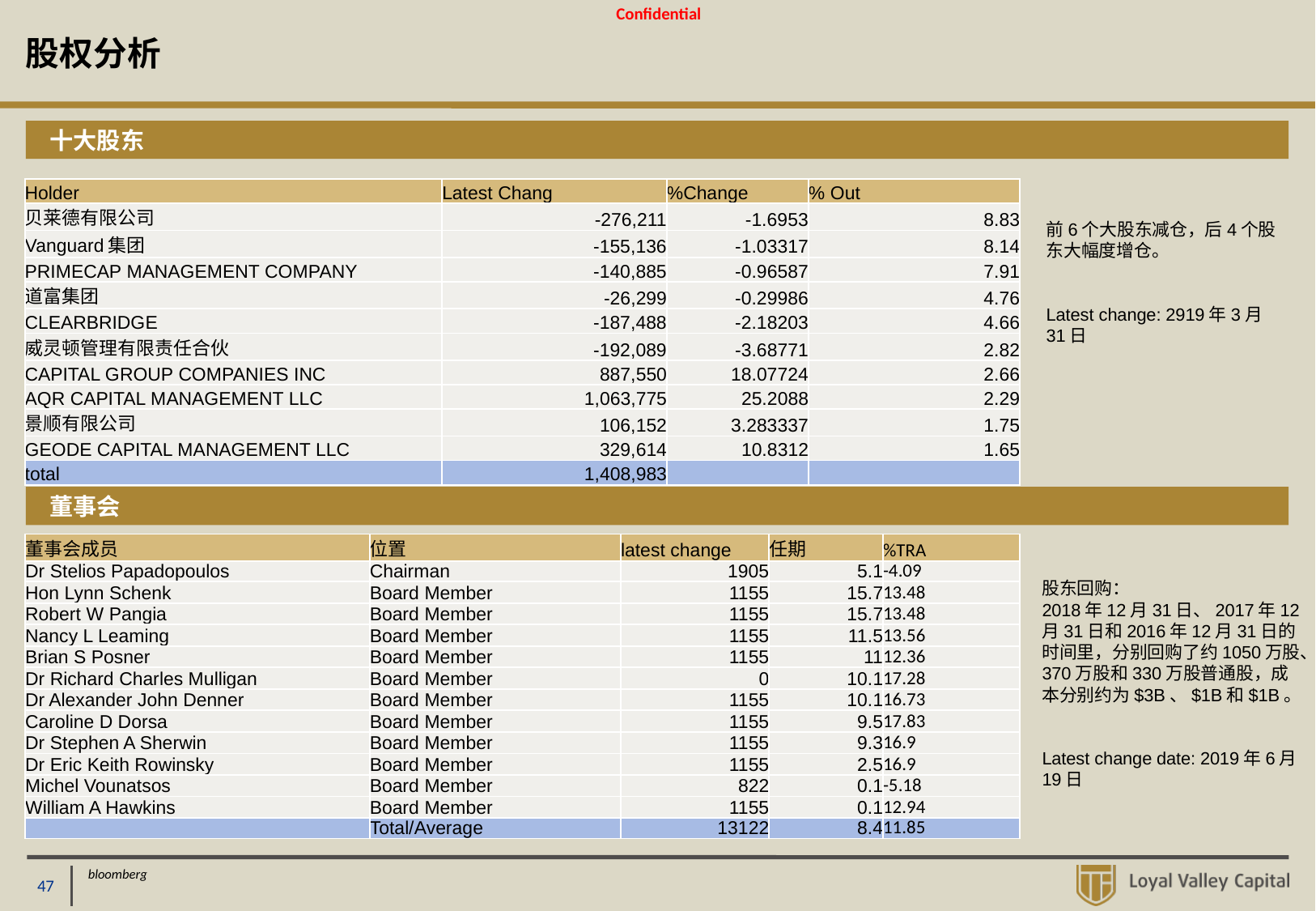

# 股权分析
十大股东
| Holder | Latest Chang | %Change | % Out |
| --- | --- | --- | --- |
| 贝莱德有限公司 | -276,211 | -1.6953 | 8.83 |
| Vanguard集团 | -155,136 | -1.03317 | 8.14 |
| PRIMECAP MANAGEMENT COMPANY | -140,885 | -0.96587 | 7.91 |
| 道富集团 | -26,299 | -0.29986 | 4.76 |
| CLEARBRIDGE | -187,488 | -2.18203 | 4.66 |
| 威灵顿管理有限责任合伙 | -192,089 | -3.68771 | 2.82 |
| CAPITAL GROUP COMPANIES INC | 887,550 | 18.07724 | 2.66 |
| AQR CAPITAL MANAGEMENT LLC | 1,063,775 | 25.2088 | 2.29 |
| 景顺有限公司 | 106,152 | 3.283337 | 1.75 |
| GEODE CAPITAL MANAGEMENT LLC | 329,614 | 10.8312 | 1.65 |
| total | 1,408,983 |  |  |
前6个大股东减仓，后4个股东大幅度增仓。

Latest change: 2919年3月31日
董事会
| 董事会成员 | 位置 | latest change | 任期 | %TRA |
| --- | --- | --- | --- | --- |
| Dr Stelios Papadopoulos | Chairman | 1905 | 5.1 | -4.09 |
| Hon Lynn Schenk | Board Member | 1155 | 15.7 | 13.48 |
| Robert W Pangia | Board Member | 1155 | 15.7 | 13.48 |
| Nancy L Leaming | Board Member | 1155 | 11.5 | 13.56 |
| Brian S Posner | Board Member | 1155 | 11 | 12.36 |
| Dr Richard Charles Mulligan | Board Member | 0 | 10.1 | 17.28 |
| Dr Alexander John Denner | Board Member | 1155 | 10.1 | 16.73 |
| Caroline D Dorsa | Board Member | 1155 | 9.5 | 17.83 |
| Dr Stephen A Sherwin | Board Member | 1155 | 9.3 | 16.9 |
| Dr Eric Keith Rowinsky | Board Member | 1155 | 2.5 | 16.9 |
| Michel Vounatsos | Board Member | 822 | 0.1 | -5.18 |
| William A Hawkins | Board Member | 1155 | 0.1 | 12.94 |
|  | Total/Average | 13122 | 8.4 | 11.85 |
股东回购：
2018年12月31日、2017年12月31日和2016年12月31日的时间里，分别回购了约1050万股、370万股和330万股普通股，成本分别约为$3B、$1B和$1B。

Latest change date: 2019年6月19日
bloomberg